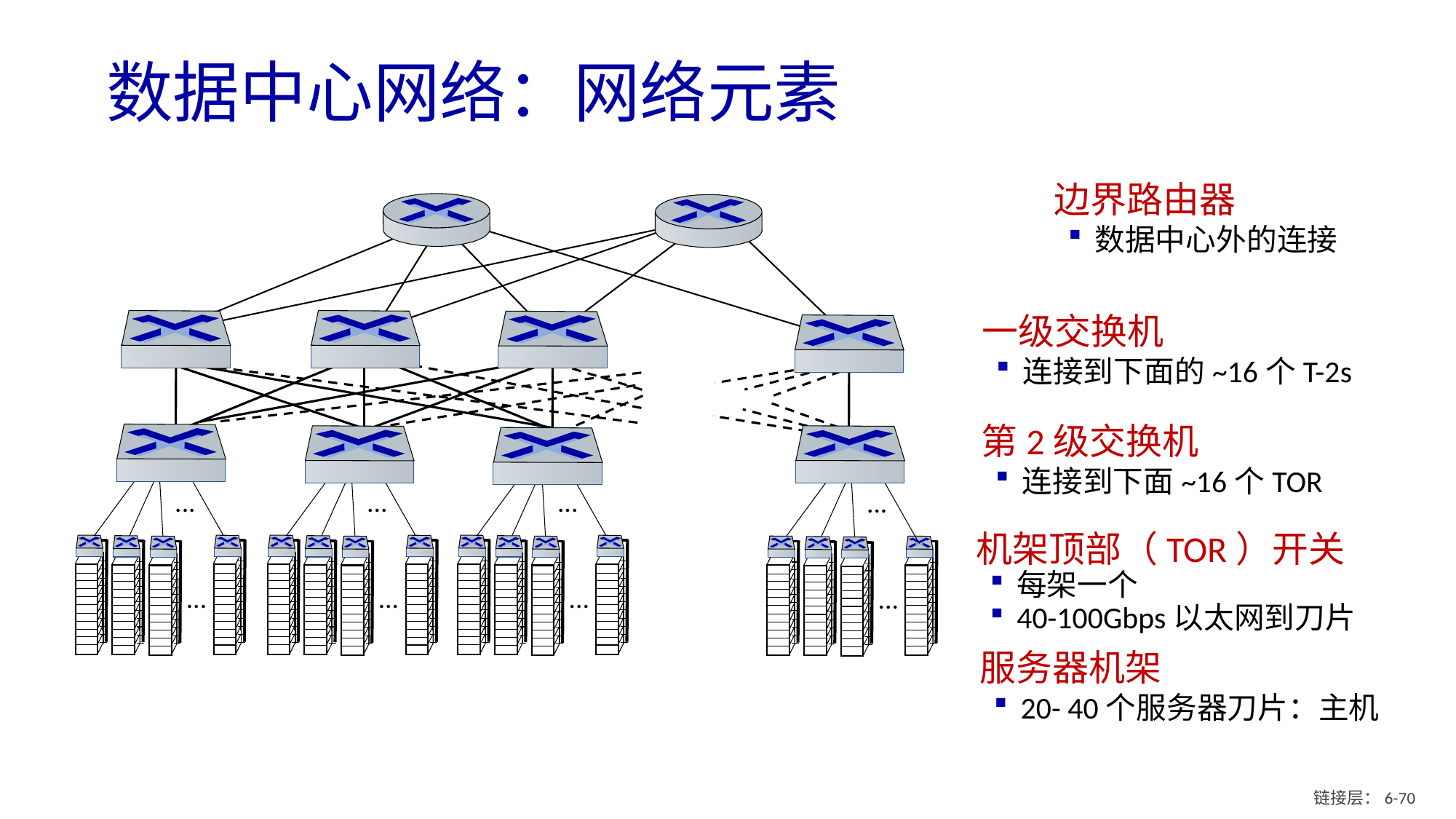

# 数据中心网络：网络元素
边界路由器
数据中心外的连接

一级交换机
连接到下面的~16个T-2s

第2级交换机
连接到下面~16个TOR

...

...
...

...
...

...

...

...
机架顶部（TOR）开关
每架一个
40-100Gbps以太网到刀片

服务器机架
20- 40个服务器刀片：主机
链接层：6-70